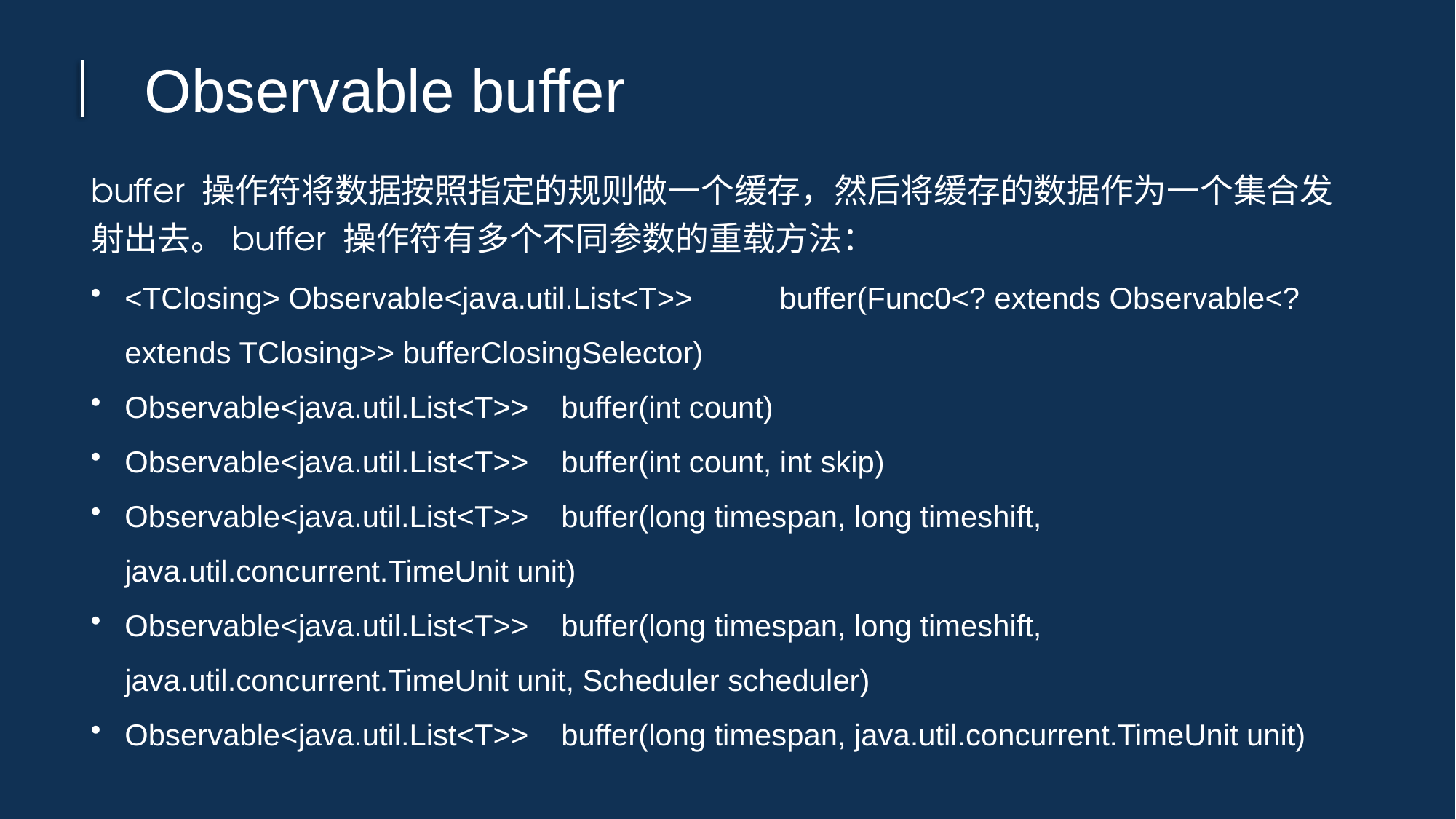

Observable buffer
buffer 操作符将数据按照指定的规则做一个缓存，然后将缓存的数据作为一个集合发射出去。buffer 操作符有多个不同参数的重载方法：
<TClosing> Observable<java.util.List<T>>	buffer(Func0<? extends Observable<? extends TClosing>> bufferClosingSelector)
Observable<java.util.List<T>>	buffer(int count)
Observable<java.util.List<T>>	buffer(int count, int skip)
Observable<java.util.List<T>>	buffer(long timespan, long timeshift, java.util.concurrent.TimeUnit unit)
Observable<java.util.List<T>>	buffer(long timespan, long timeshift, java.util.concurrent.TimeUnit unit, Scheduler scheduler)
Observable<java.util.List<T>>	buffer(long timespan, java.util.concurrent.TimeUnit unit)